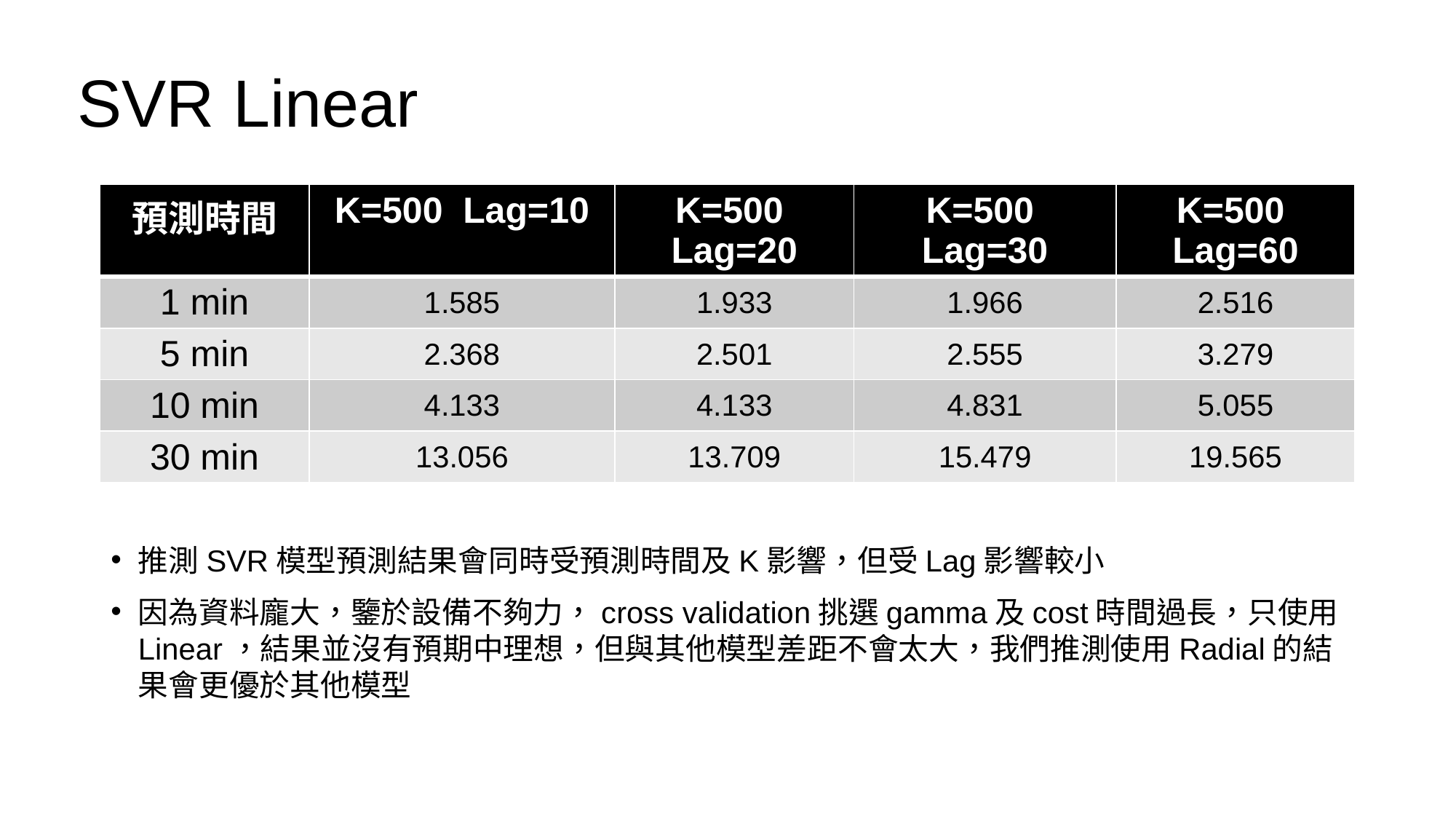

# SVR Linear
| 預測時間 | K=500 Lag=10 | K=500 Lag=20 | K=500 Lag=30 | K=500 Lag=60 |
| --- | --- | --- | --- | --- |
| 1 min | 1.585 | 1.933 | 1.966 | 2.516 |
| 5 min | 2.368 | 2.501 | 2.555 | 3.279 |
| 10 min | 4.133 | 4.133 | 4.831 | 5.055 |
| 30 min | 13.056 | 13.709 | 15.479 | 19.565 |
推測SVR模型預測結果會同時受預測時間及K影響，但受Lag影響較小
因為資料龐大，鑒於設備不夠力，cross validation挑選gamma及cost時間過長，只使用Linear，結果並沒有預期中理想，但與其他模型差距不會太大，我們推測使用Radial的結果會更優於其他模型